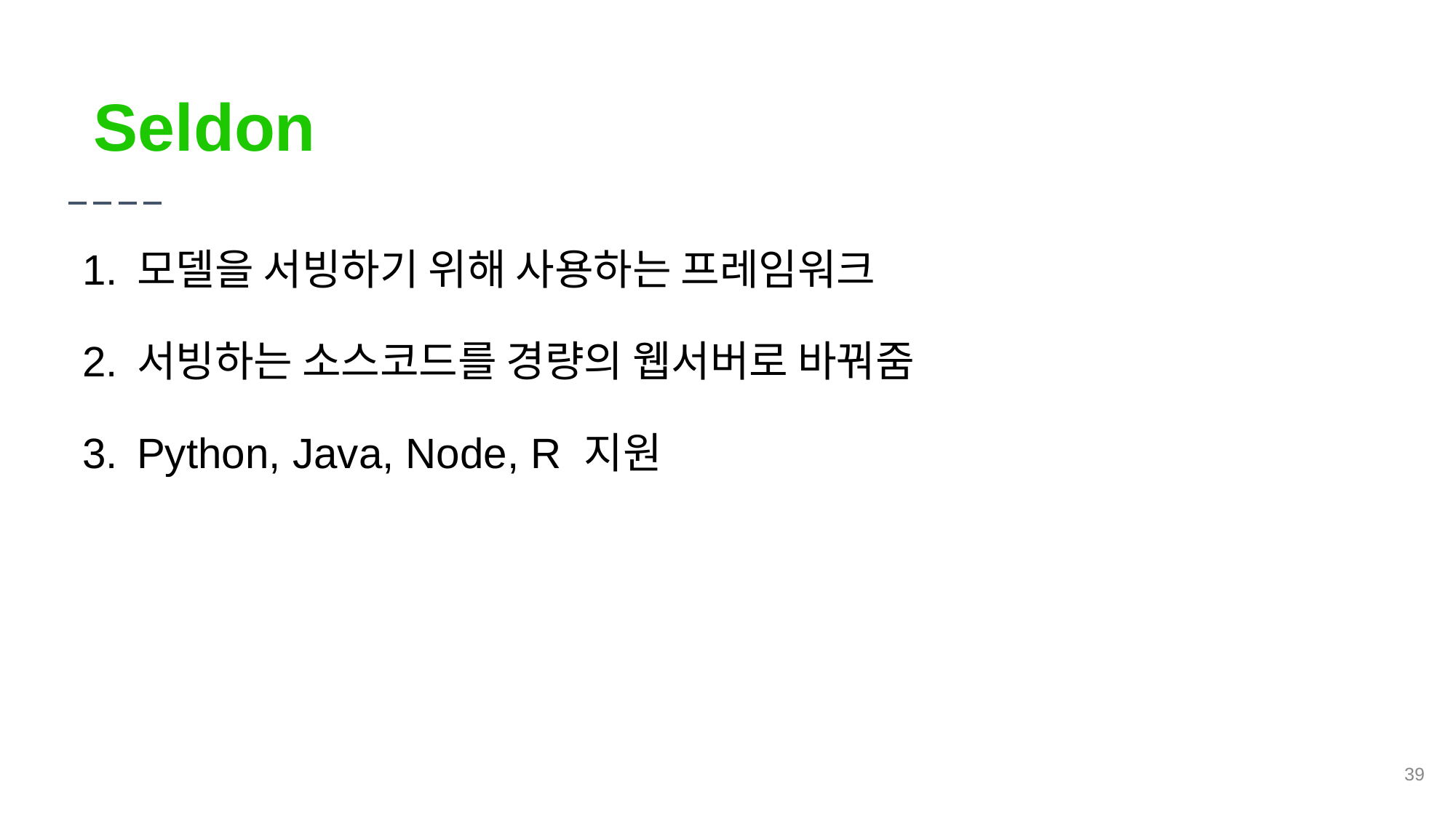

Seldon
모델을 서빙하기 위해 사용하는 프레임워크

서빙하는 소스코드를 경량의 웹서버로 바꿔줌

Python, Java, Node, R 지원
39